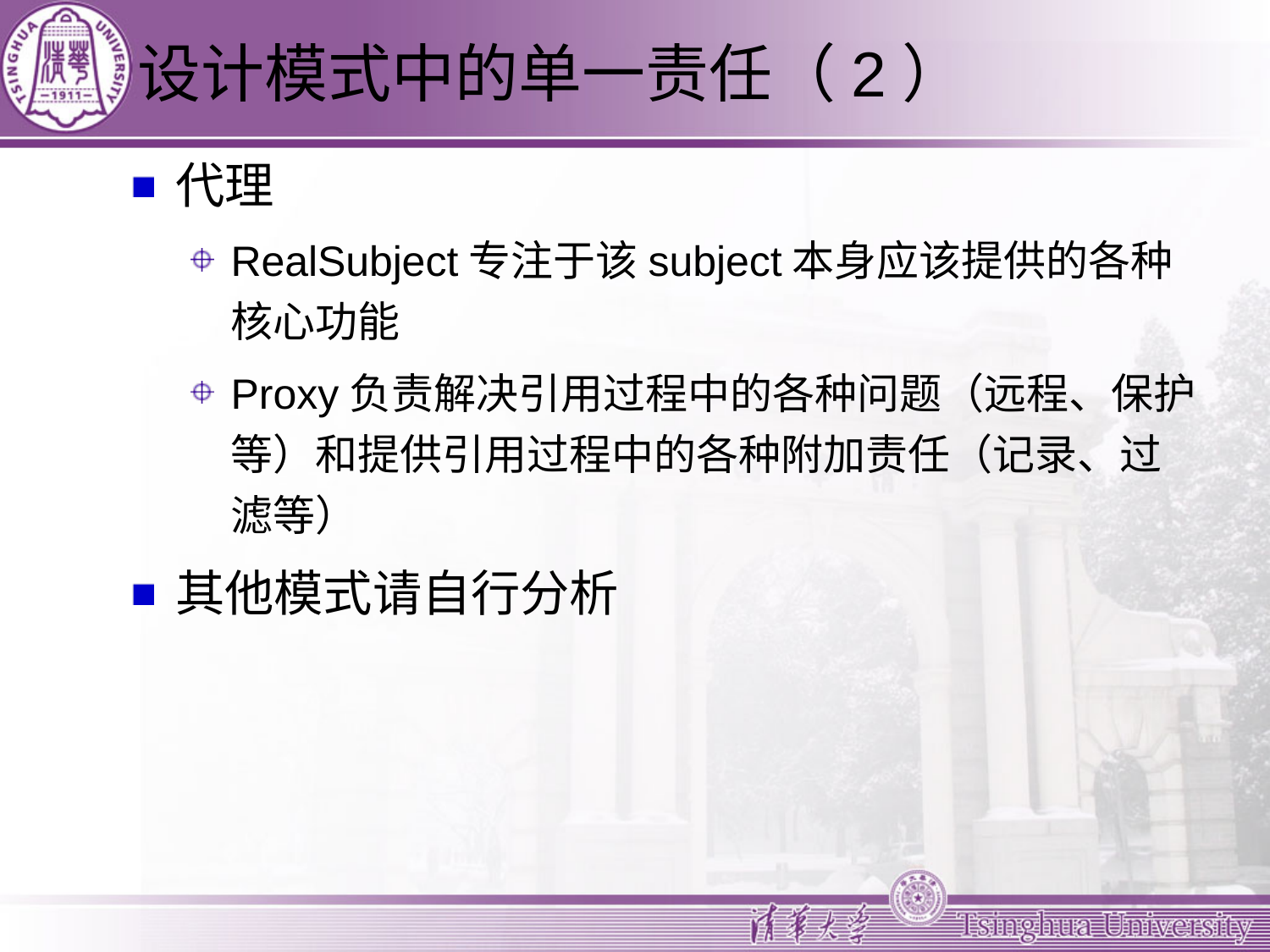

# 设计模式中的单一责任（2）
代理
RealSubject专注于该subject本身应该提供的各种核心功能
Proxy负责解决引用过程中的各种问题（远程、保护等）和提供引用过程中的各种附加责任（记录、过滤等）
其他模式请自行分析